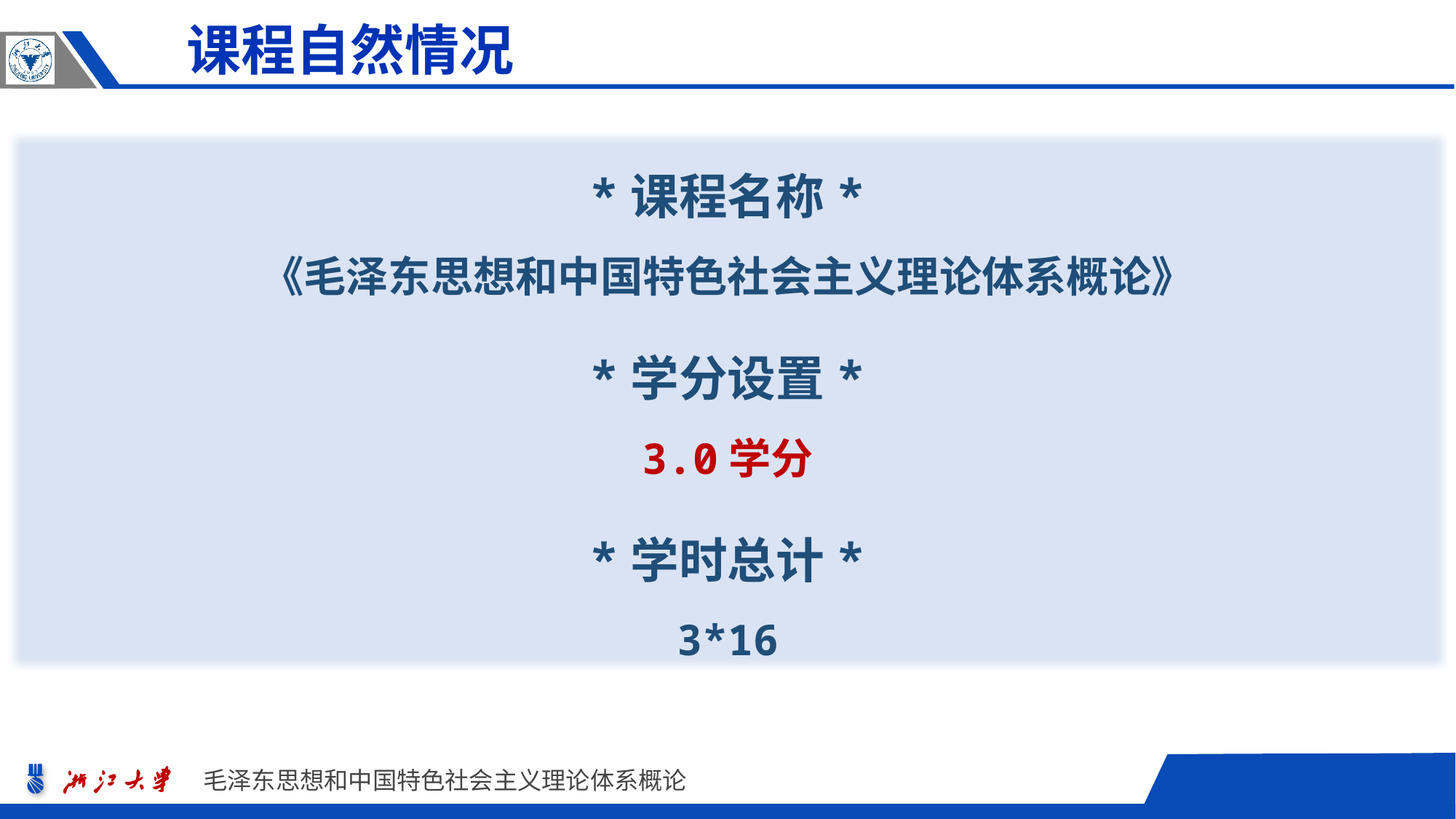

课程自然情况
*课程名称*
《毛泽东思想和中国特色社会主义理论体系概论》
*学分设置*
3.0学分
*学时总计*
3*16